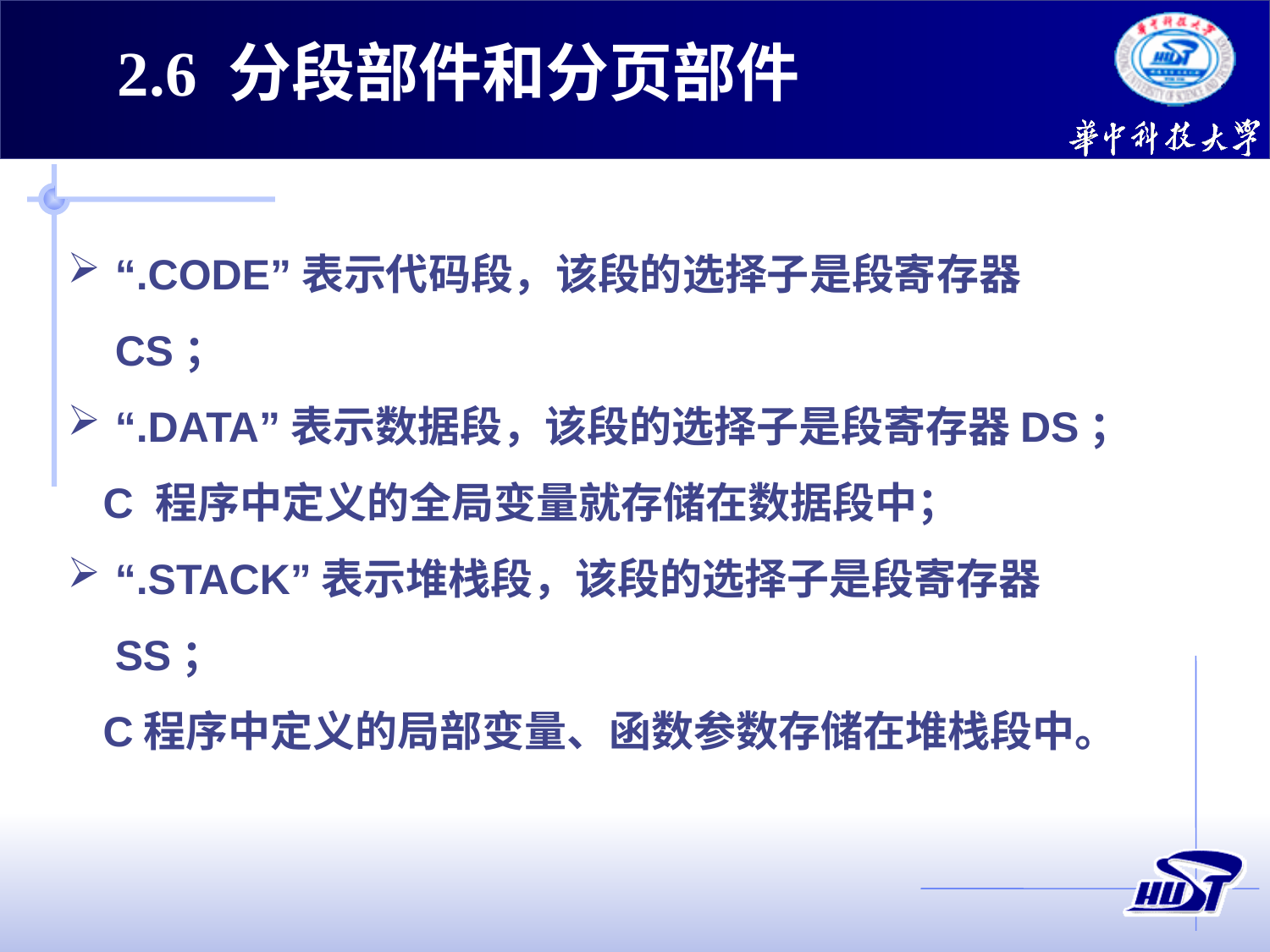

2.6 分段部件和分页部件
“.CODE”表示代码段，该段的选择子是段寄存器CS；
“.DATA”表示数据段，该段的选择子是段寄存器DS；
   C 程序中定义的全局变量就存储在数据段中；
“.STACK”表示堆栈段，该段的选择子是段寄存器SS；
   C程序中定义的局部变量、函数参数存储在堆栈段中。